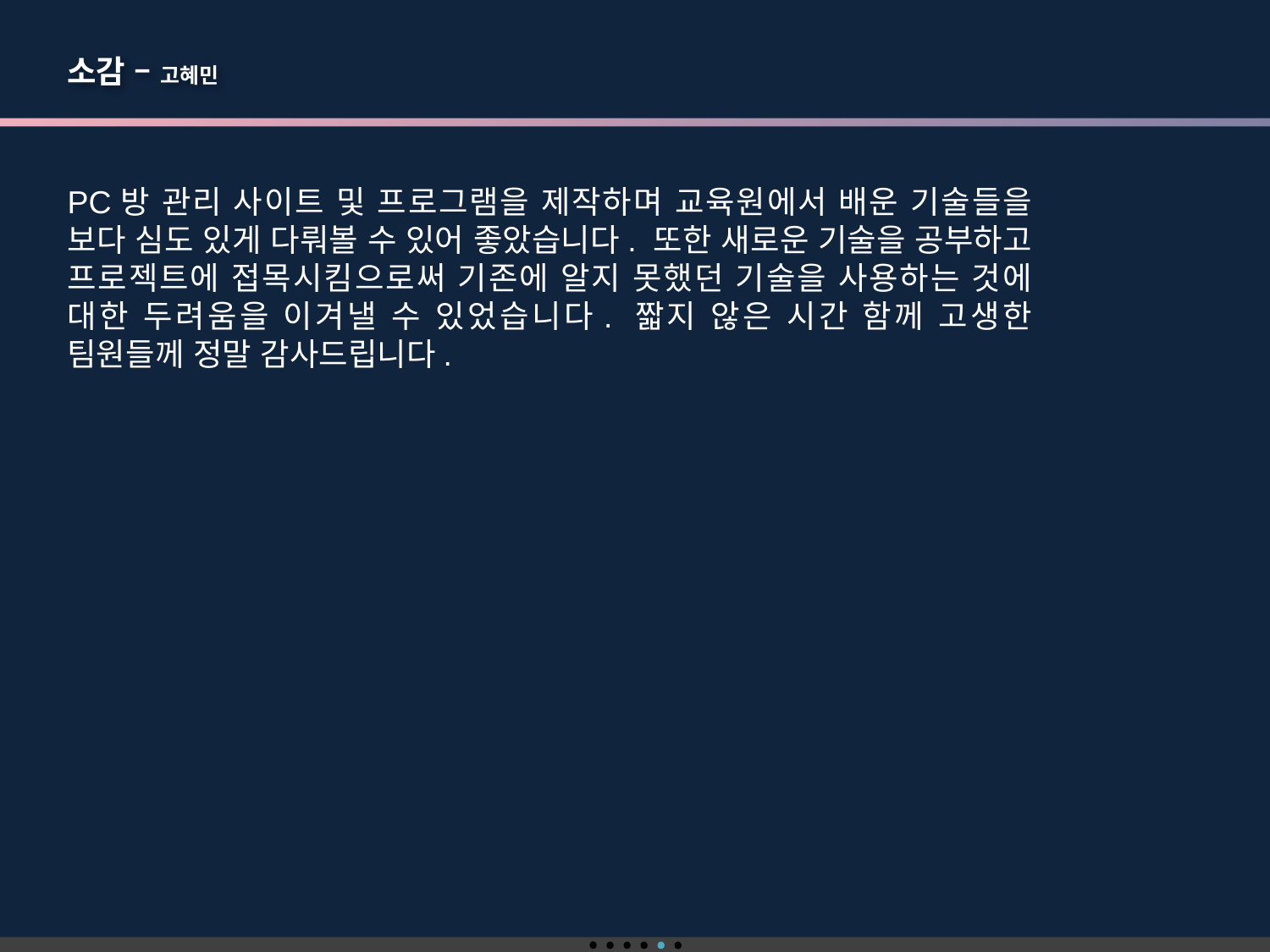

소감 – 고혜민
PC방 관리 사이트 및 프로그램을 제작하며 교육원에서 배운 기술들을 보다 심도 있게 다뤄볼 수 있어 좋았습니다. 또한 새로운 기술을 공부하고 프로젝트에 접목시킴으로써 기존에 알지 못했던 기술을 사용하는 것에 대한 두려움을 이겨낼 수 있었습니다. 짧지 않은 시간 함께 고생한 팀원들께 정말 감사드립니다.